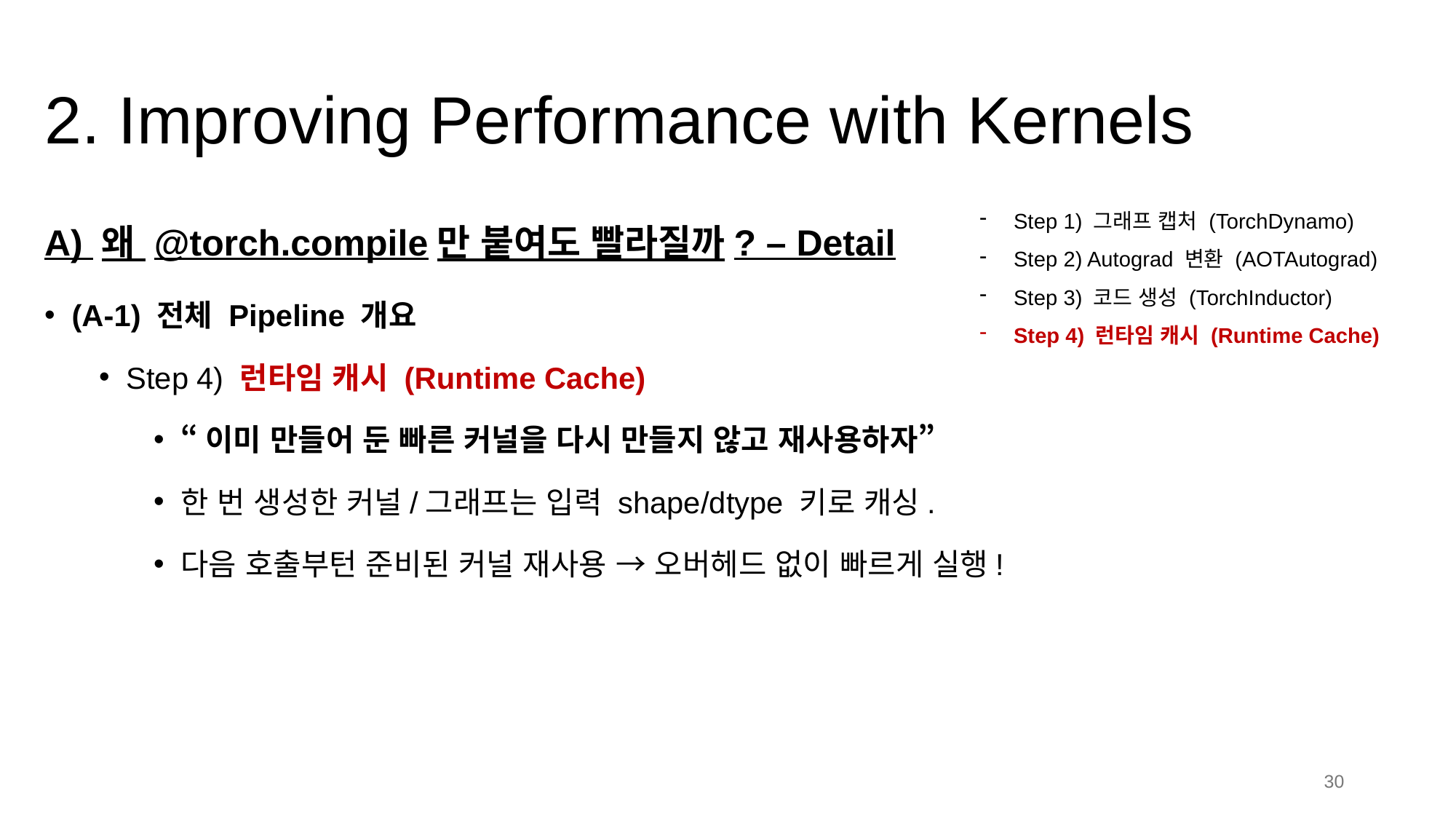

# 2. Improving Performance with Kernels
Step 1) 그래프 캡처 (TorchDynamo)
Step 2) Autograd 변환 (AOTAutograd)
Step 3) 코드 생성 (TorchInductor)
Step 4) 런타임 캐시 (Runtime Cache)
A) 왜 @torch.compile만 붙여도 빨라질까? – Detail
(A-1) 전체 Pipeline 개요
Step 4) 런타임 캐시 (Runtime Cache)
“이미 만들어 둔 빠른 커널을 다시 만들지 않고 재사용하자”
한 번 생성한 커널/그래프는 입력 shape/dtype 키로 캐싱.
다음 호출부턴 준비된 커널 재사용 → 오버헤드 없이 빠르게 실행!

30